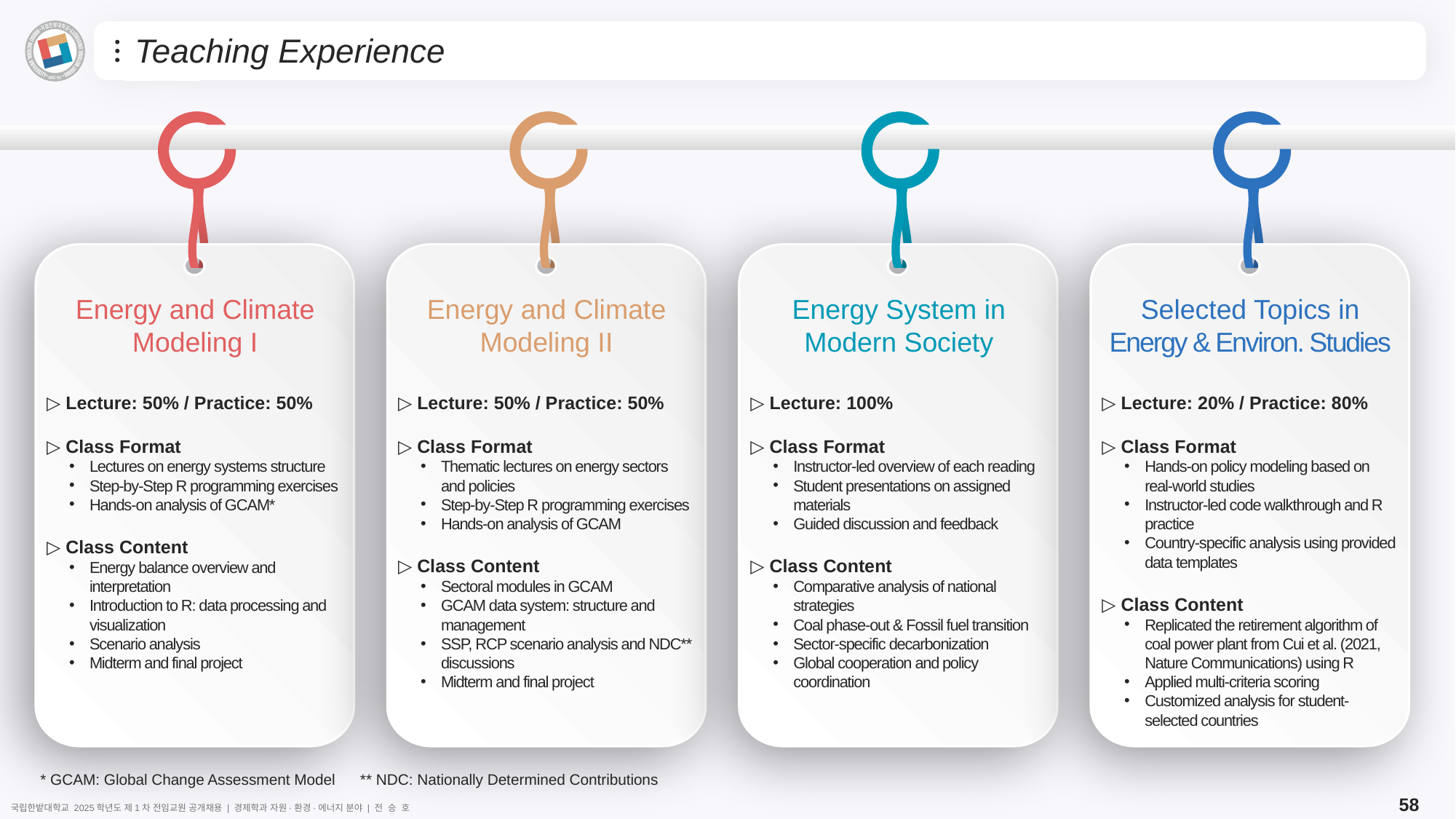

# Teaching Experience

Energy and Climate Modeling I
Energy and Climate Modeling II
Energy System in Modern Society
Selected Topics in Energy & Environ. Studies
▷ Lecture: 50% / Practice: 50%

▷ Class Format
Lectures on energy systems structure
Step-by-Step R programming exercises
Hands-on analysis of GCAM*

▷ Class Content
Energy balance overview and interpretation
Introduction to R: data processing and visualization
Scenario analysis
Midterm and final project
▷ Lecture: 50% / Practice: 50%

▷ Class Format
Thematic lectures on energy sectors and policies
Step-by-Step R programming exercises
Hands-on analysis of GCAM

▷ Class Content
Sectoral modules in GCAM
GCAM data system: structure and management
SSP, RCP scenario analysis and NDC** discussions
Midterm and final project
▷ Lecture: 100%

▷ Class Format
Instructor-led overview of each reading
Student presentations on assigned materials
Guided discussion and feedback

▷ Class Content
Comparative analysis of national strategies
Coal phase-out & Fossil fuel transition
Sector-specific decarbonization
Global cooperation and policy coordination
▷ Lecture: 20% / Practice: 80%

▷ Class Format
Hands-on policy modeling based on real-world studies
Instructor-led code walkthrough and R practice
Country-specific analysis using provided data templates

▷ Class Content
Replicated the retirement algorithm of coal power plant from Cui et al. (2021, Nature Communications) using R
Applied multi-criteria scoring
Customized analysis for student-selected countries
* GCAM: Global Change Assessment Model      ** NDC: Nationally Determined Contributions
58
국립한밭대학교 2025학년도 제1차 전임교원 공개채용 | 경제학과 자원·환경·에너지 분야 | 전  승  호